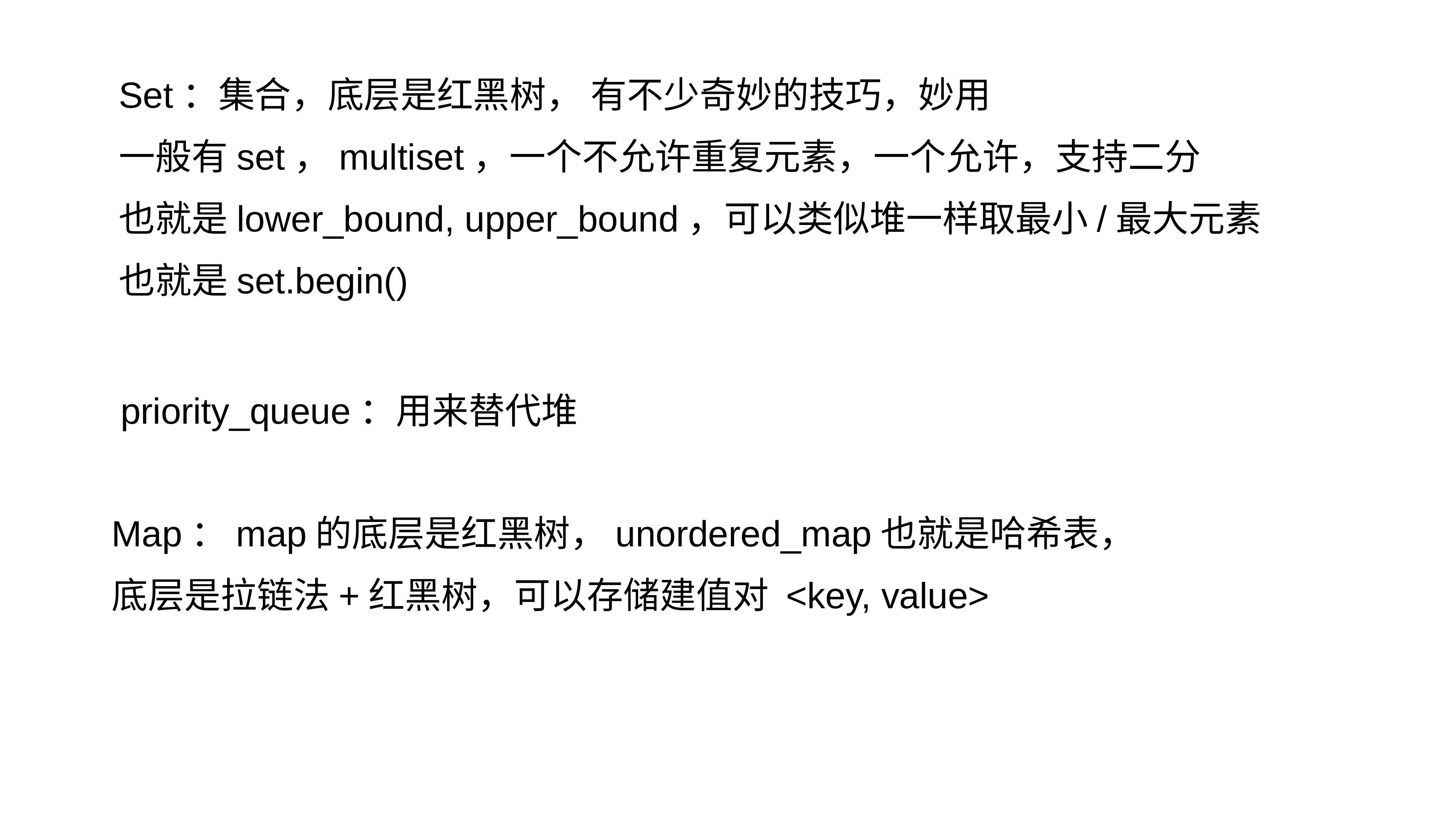

Set：集合，底层是红黑树， 有不少奇妙的技巧，妙用
一般有set，multiset，一个不允许重复元素，一个允许，支持二分
也就是lower_bound, upper_bound，可以类似堆一样取最小/最大元素
也就是set.begin()
priority_queue：用来替代堆
Map：map的底层是红黑树，unordered_map也就是哈希表，
底层是拉链法+红黑树，可以存储建值对 <key, value>